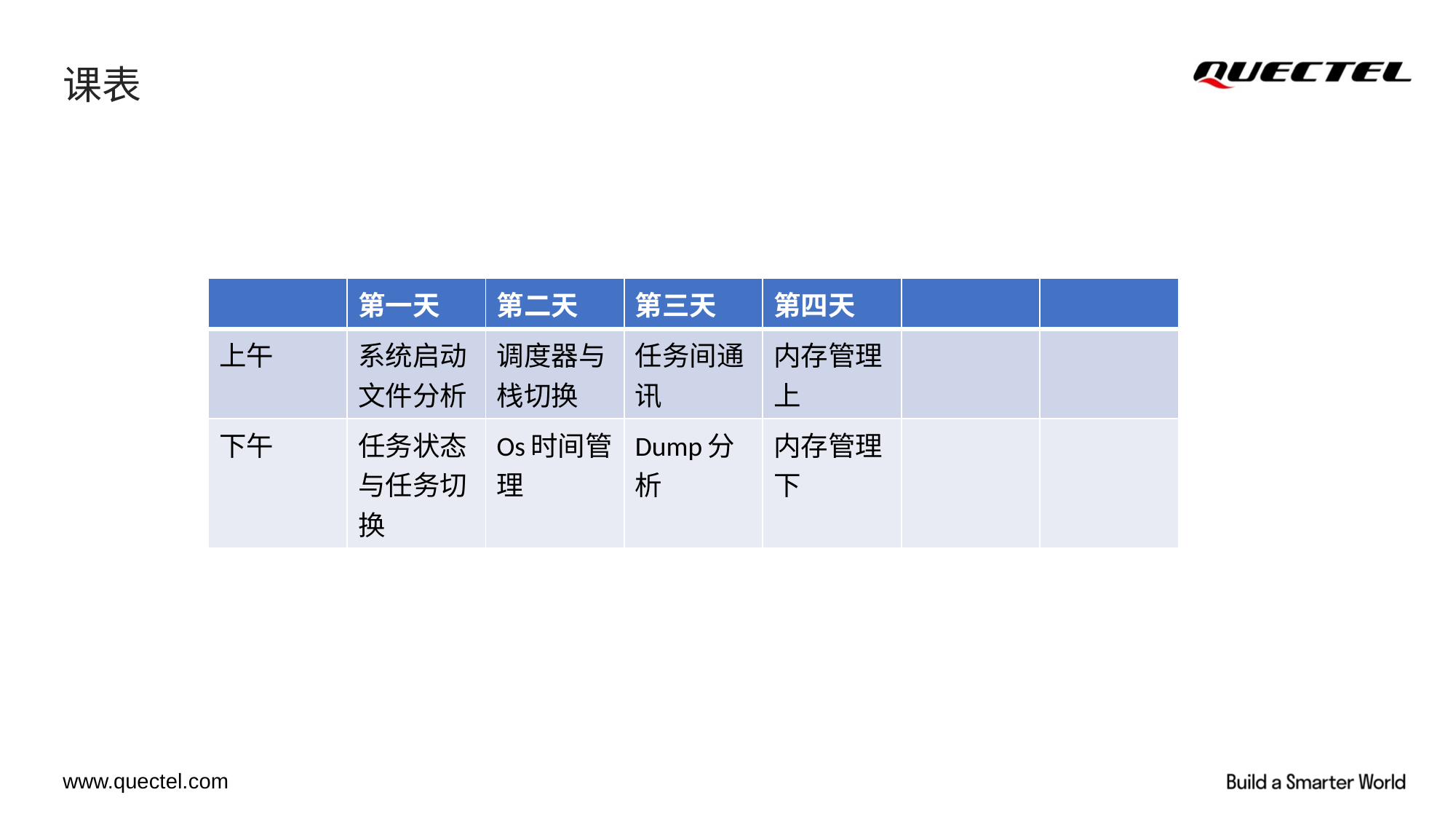

# 课表
|  | 第一天 | 第二天 | 第三天 | 第四天 |  |  |
| --- | --- | --- | --- | --- | --- | --- |
| 上午 | 系统启动文件分析 | 调度器与栈切换 | 任务间通讯 | 内存管理上 |  |  |
| 下午 | 任务状态与任务切换 | Os时间管理 | Dump分析 | 内存管理下 |  |  |